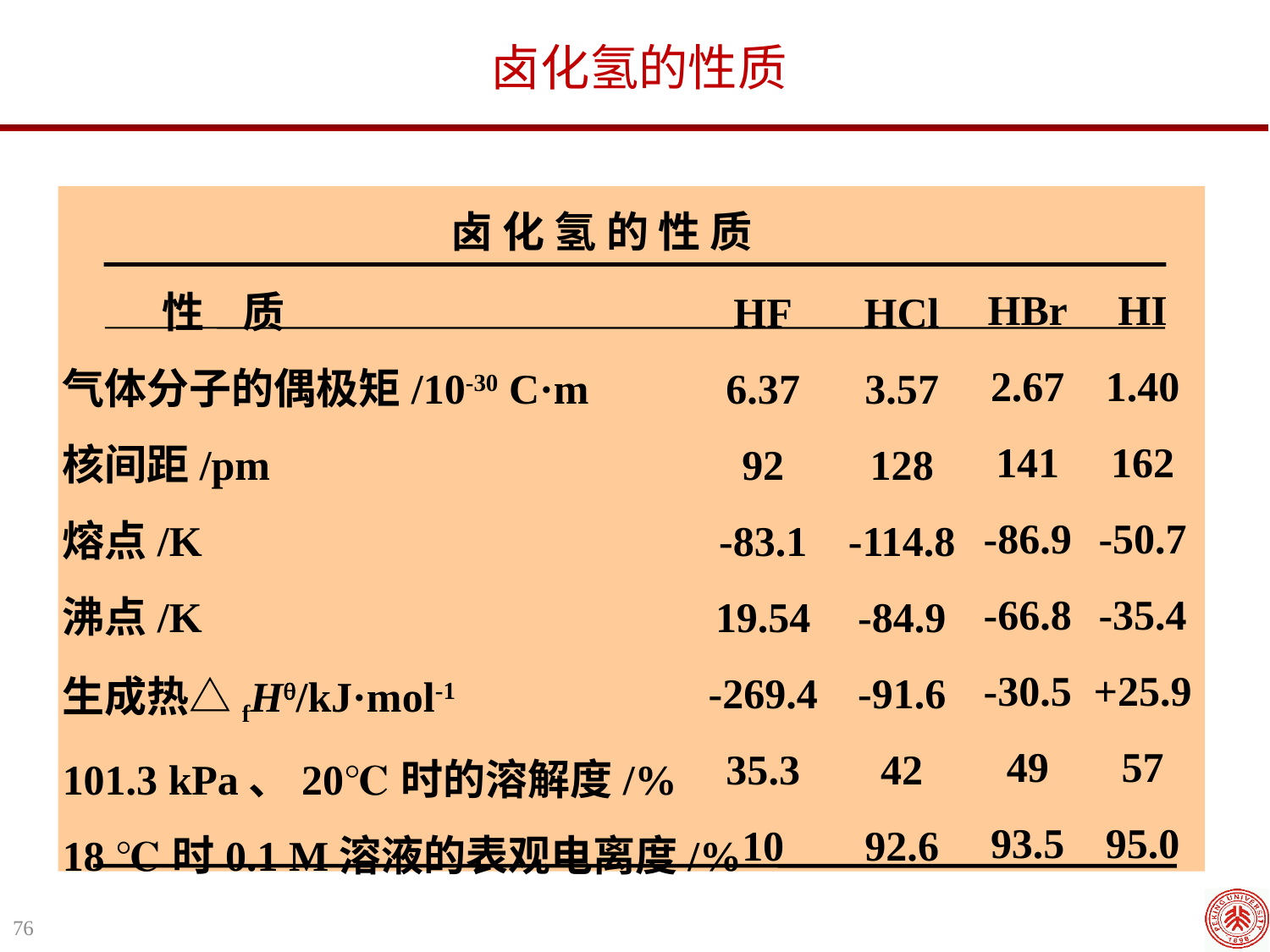

卤化氢的性质

卤 化 氢 的 性 质
HBr
2.67
141
-86.9
-66.8
-30.5
49
93.5
HI
1.40
162
-50.7
-35.4
+25.9
57
95.0
                 性    质
气体分子的偶极矩/10-30 C·m
核间距/pm
熔点/K
沸点/K
生成热△fHθ/kJ·mol-1
101.3 kPa、20℃时的溶解度/%
18 ℃时0.1 M溶液的表观电离度/%
HF
6.37
92
-83.1
19.54
-269.4
35.3
10
HCl
3.57
128
-114.8
-84.9
-91.6
42
92.6

76